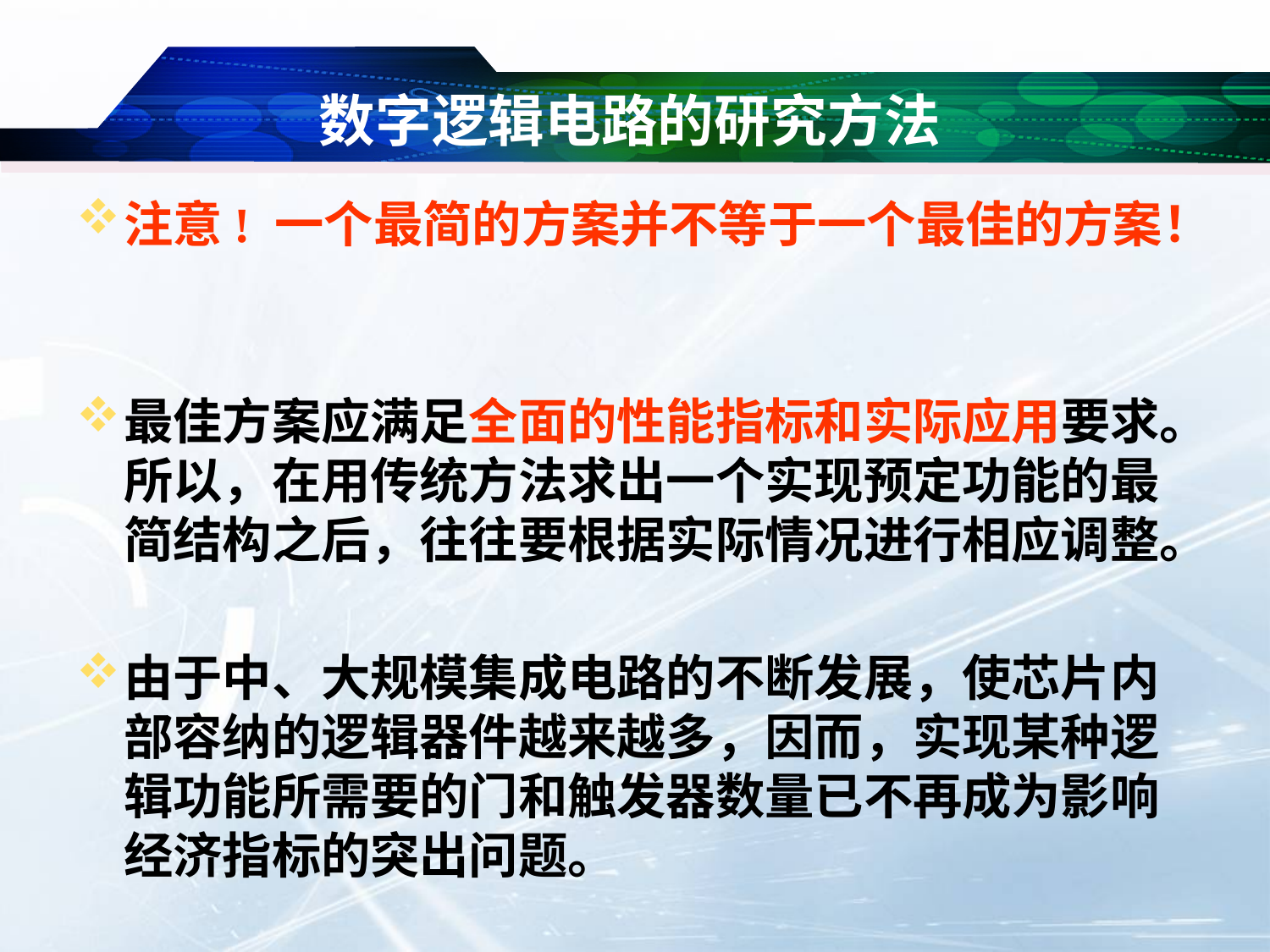

# 数字逻辑电路的研究方法
注意! 一个最简的方案并不等于一个最佳的方案！

最佳方案应满足全面的性能指标和实际应用要求。所以，在用传统方法求出一个实现预定功能的最简结构之后，往往要根据实际情况进行相应调整。

由于中、大规模集成电路的不断发展，使芯片内部容纳的逻辑器件越来越多，因而，实现某种逻辑功能所需要的门和触发器数量已不再成为影响经济指标的突出问题。